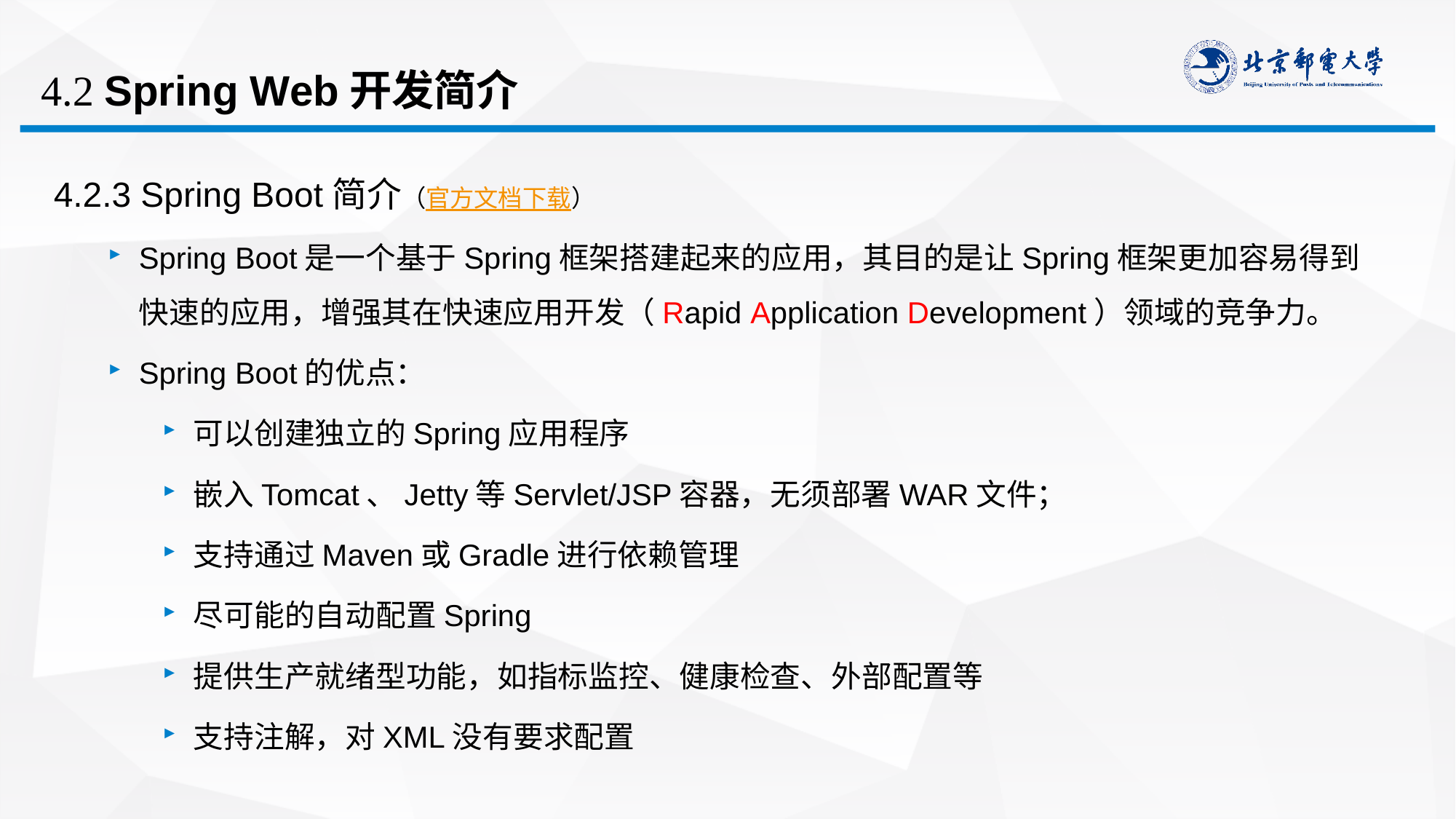

# 4.2 Spring Web开发简介
4.2.3 Spring Boot简介（官方文档下载）
Spring Boot是一个基于Spring框架搭建起来的应用，其目的是让Spring框架更加容易得到快速的应用，增强其在快速应用开发（Rapid Application Development）领域的竞争力。
Spring Boot的优点：
可以创建独立的Spring应用程序
嵌入Tomcat、Jetty等Servlet/JSP容器，无须部署WAR文件；
支持通过Maven或Gradle进行依赖管理
尽可能的自动配置Spring
提供生产就绪型功能，如指标监控、健康检查、外部配置等
支持注解，对XML没有要求配置